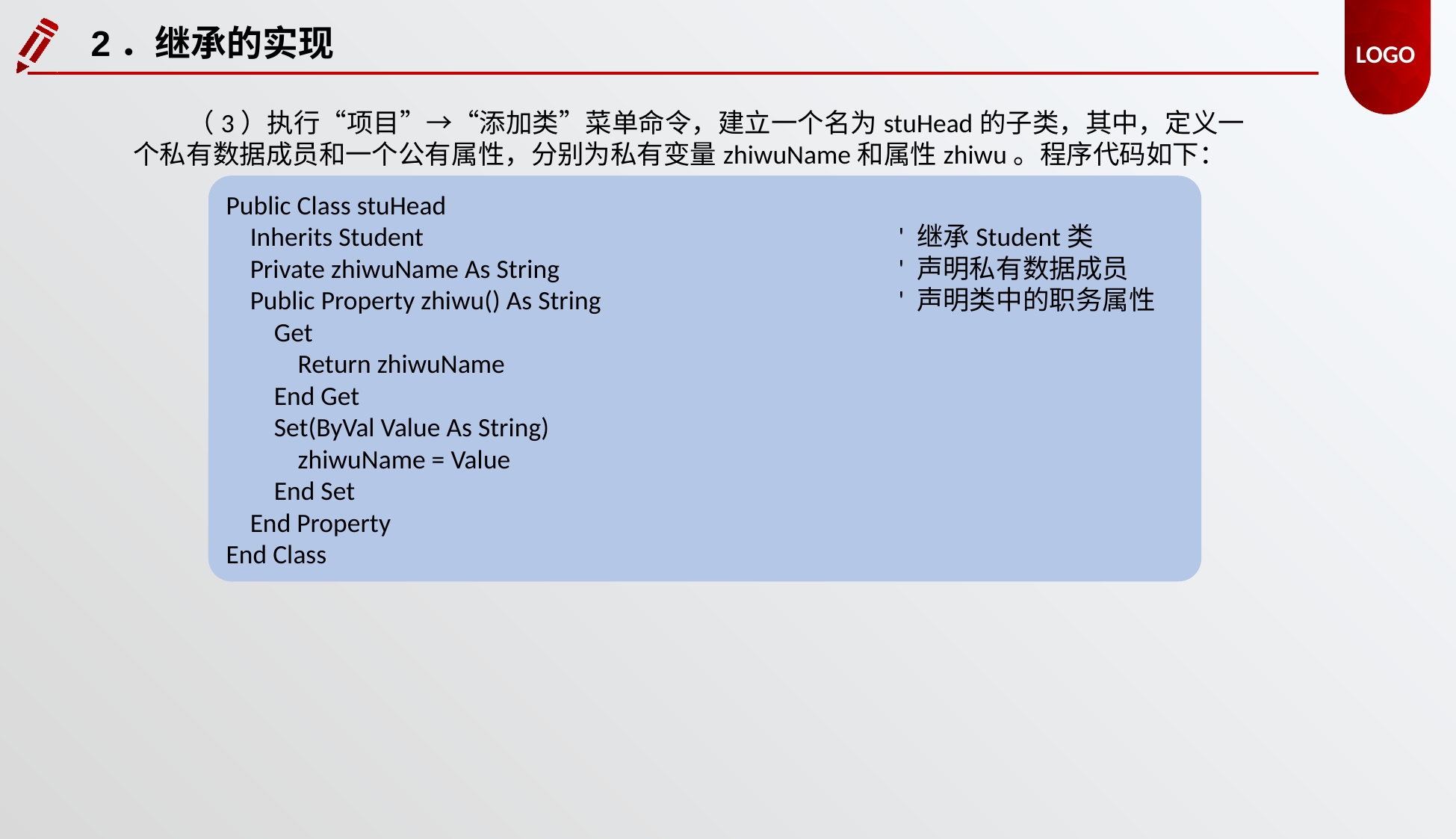

2．继承的实现
（3）执行“项目”→“添加类”菜单命令，建立一个名为stuHead的子类，其中，定义一个私有数据成员和一个公有属性，分别为私有变量zhiwuName和属性zhiwu。程序代码如下：
Public Class stuHead
    Inherits Student 					' 继承Student类
    Private zhiwuName As String 			' 声明私有数据成员
    Public Property zhiwu() As String 			' 声明类中的职务属性
        Get
            Return zhiwuName
        End Get
        Set(ByVal Value As String)
            zhiwuName = Value
        End Set
    End Property
End Class